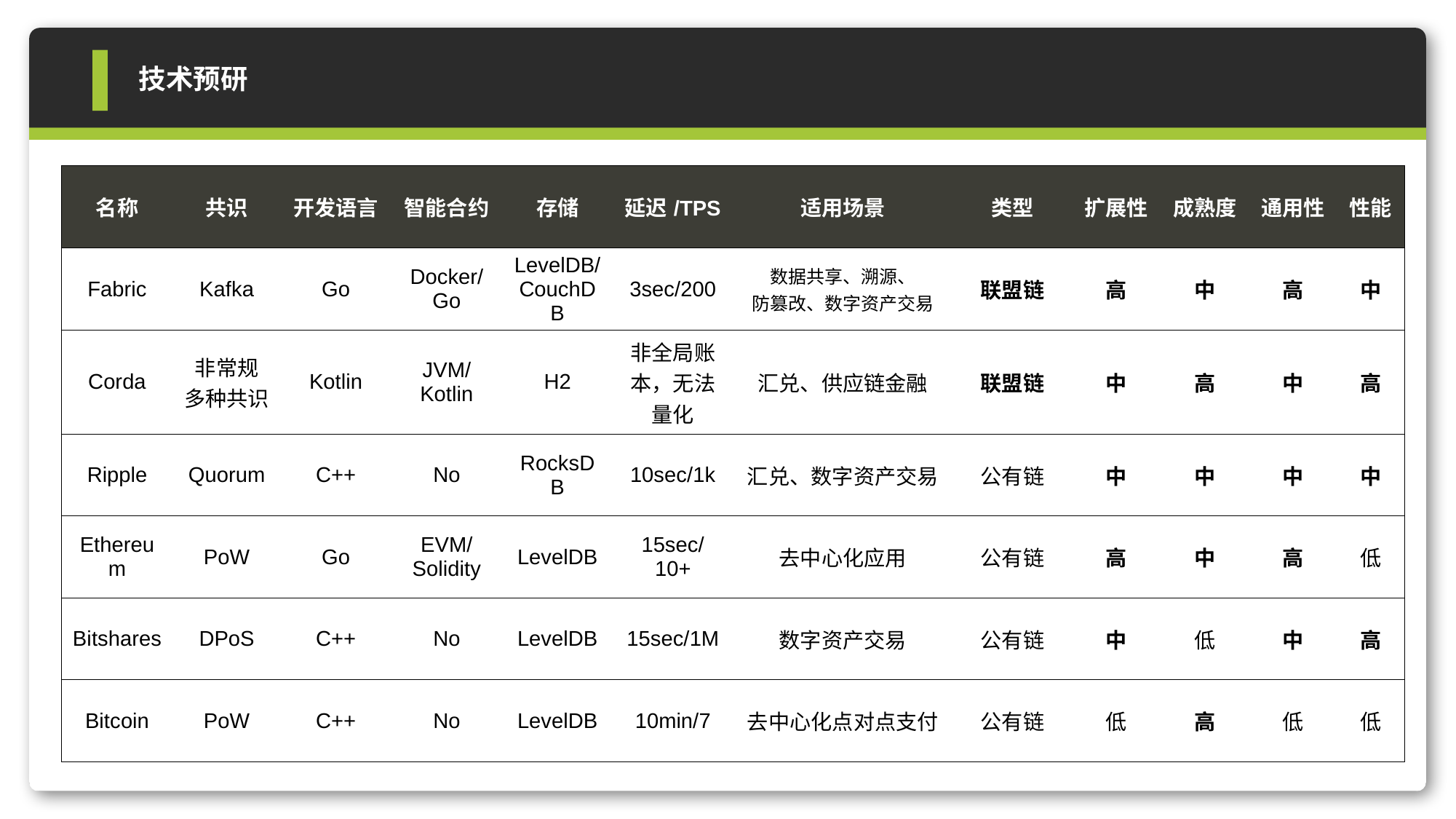

技术预研
| 名称 | 共识 | 开发语言 | 智能合约 | 存储 | 延迟/TPS | 适用场景 | 类型 | 扩展性 | 成熟度 | 通用性 | 性能 |
| --- | --- | --- | --- | --- | --- | --- | --- | --- | --- | --- | --- |
| Fabric | Kafka | Go | Docker/ Go | LevelDB/ CouchDB | 3sec/200 | 数据共享、溯源、 防篡改、数字资产交易 | 联盟链 | 高 | 中 | 高 | 中 |
| Corda | 非常规 多种共识 | Kotlin | JVM/ Kotlin | H2 | 非全局账本，无法量化 | 汇兑、供应链金融 | 联盟链 | 中 | 高 | 中 | 高 |
| Ripple | Quorum | C++ | No | RocksDB | 10sec/1k | 汇兑、数字资产交易 | 公有链 | 中 | 中 | 中 | 中 |
| Ethereum | PoW | Go | EVM/ Solidity | LevelDB | 15sec/10+ | 去中心化应用 | 公有链 | 高 | 中 | 高 | 低 |
| Bitshares | DPoS | C++ | No | LevelDB | 15sec/1M | 数字资产交易 | 公有链 | 中 | 低 | 中 | 高 |
| Bitcoin | PoW | C++ | No | LevelDB | 10min/7 | 去中心化点对点支付 | 公有链 | 低 | 高 | 低 | 低 |